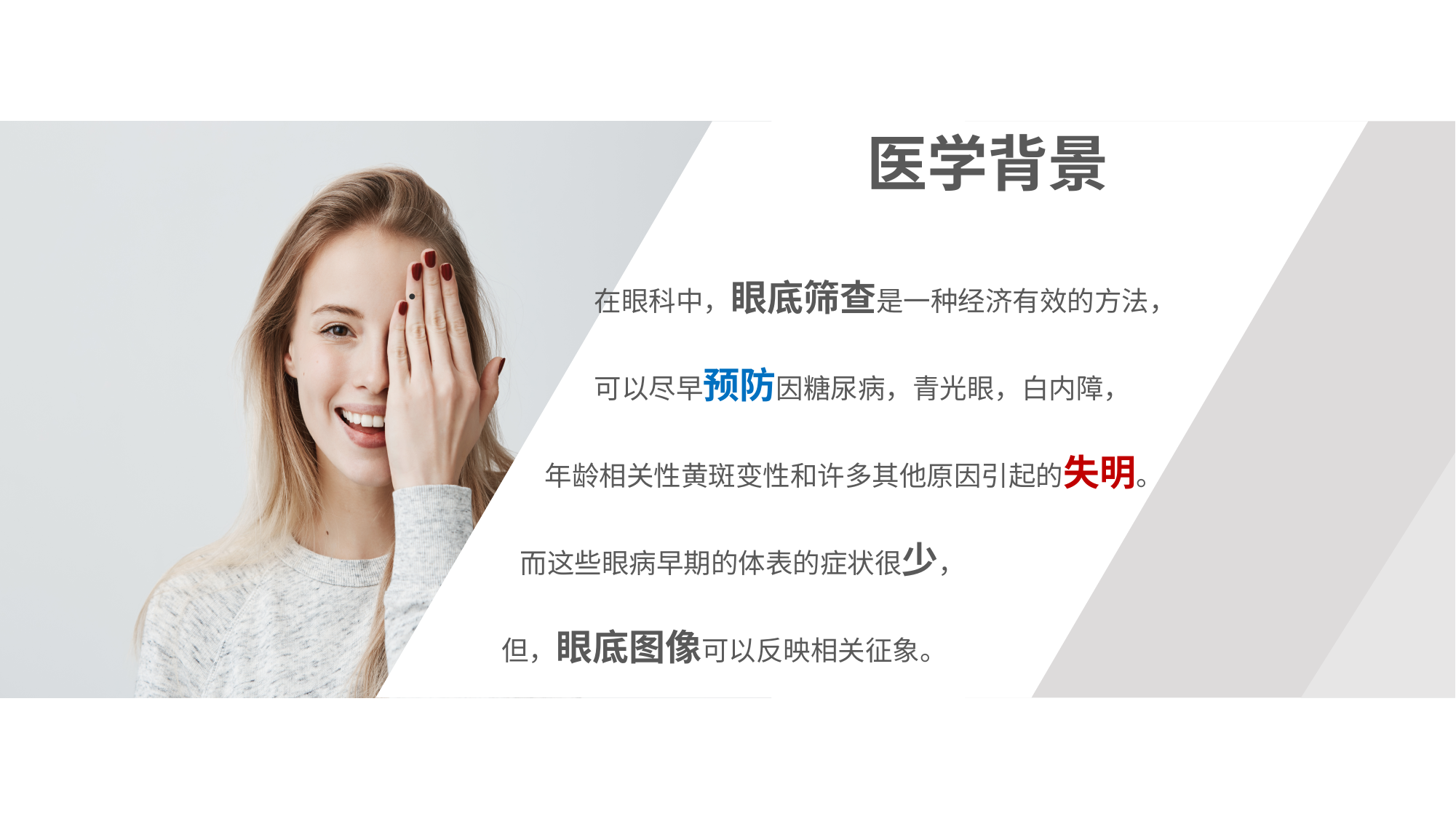

医学背景

                               在眼科中，眼底筛查是一种经济有效的方法，
                             可以尽早预防因糖尿病，青光眼，白内障，
                     年龄相关性黄斑变性和许多其他原因引起的失明。
                 而这些眼病早期的体表的症状很少，
              但，眼底图像可以反映相关征象。